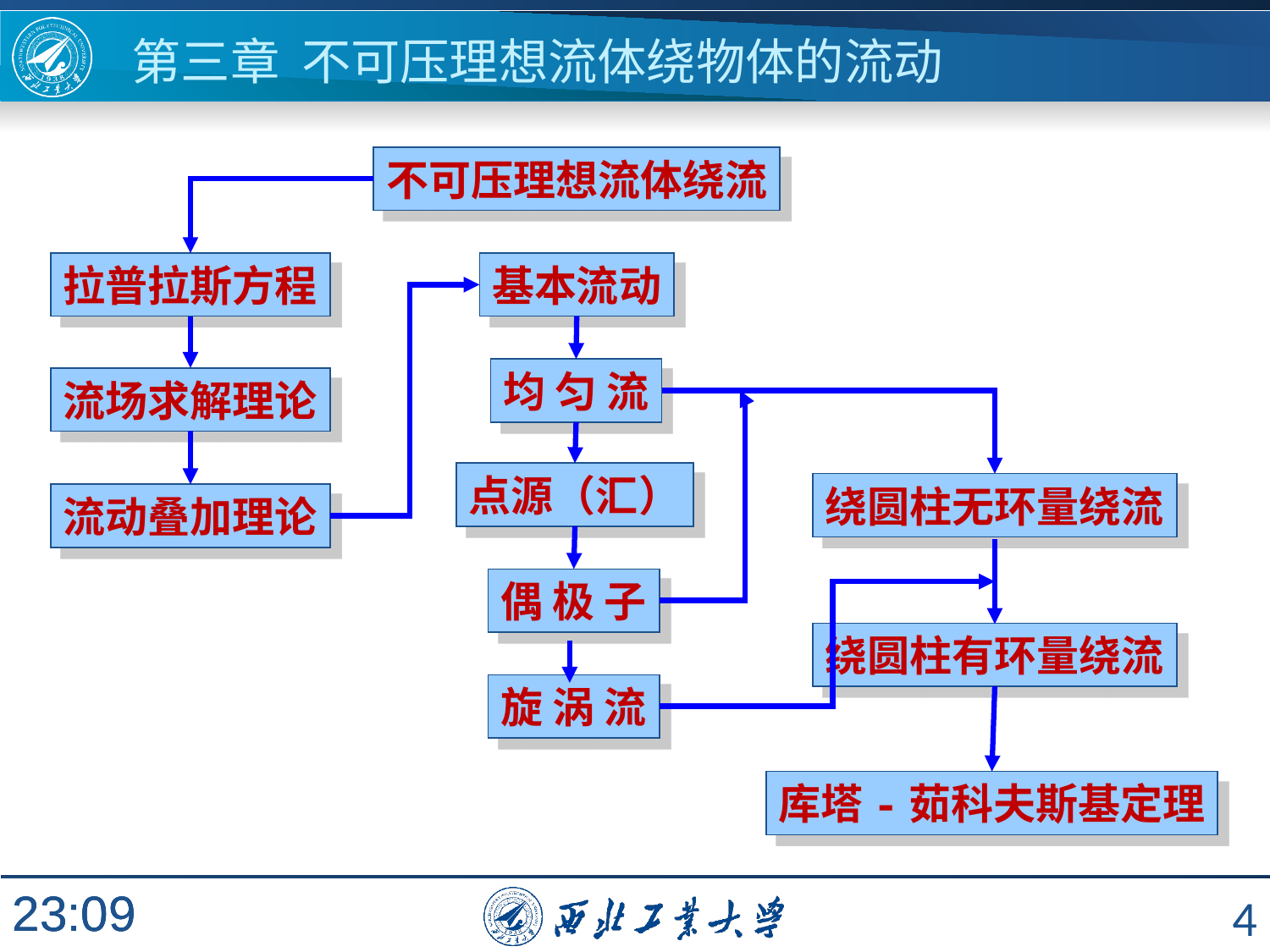

# 第三章  不可压理想流体绕物体的流动
不可压理想流体绕流
拉普拉斯方程
基本流动
均 匀 流
流场求解理论
点源（汇）
绕圆柱无环量绕流
流动叠加理论
偶 极 子
绕圆柱有环量绕流
旋 涡 流
库塔-茹科夫斯基定理
4